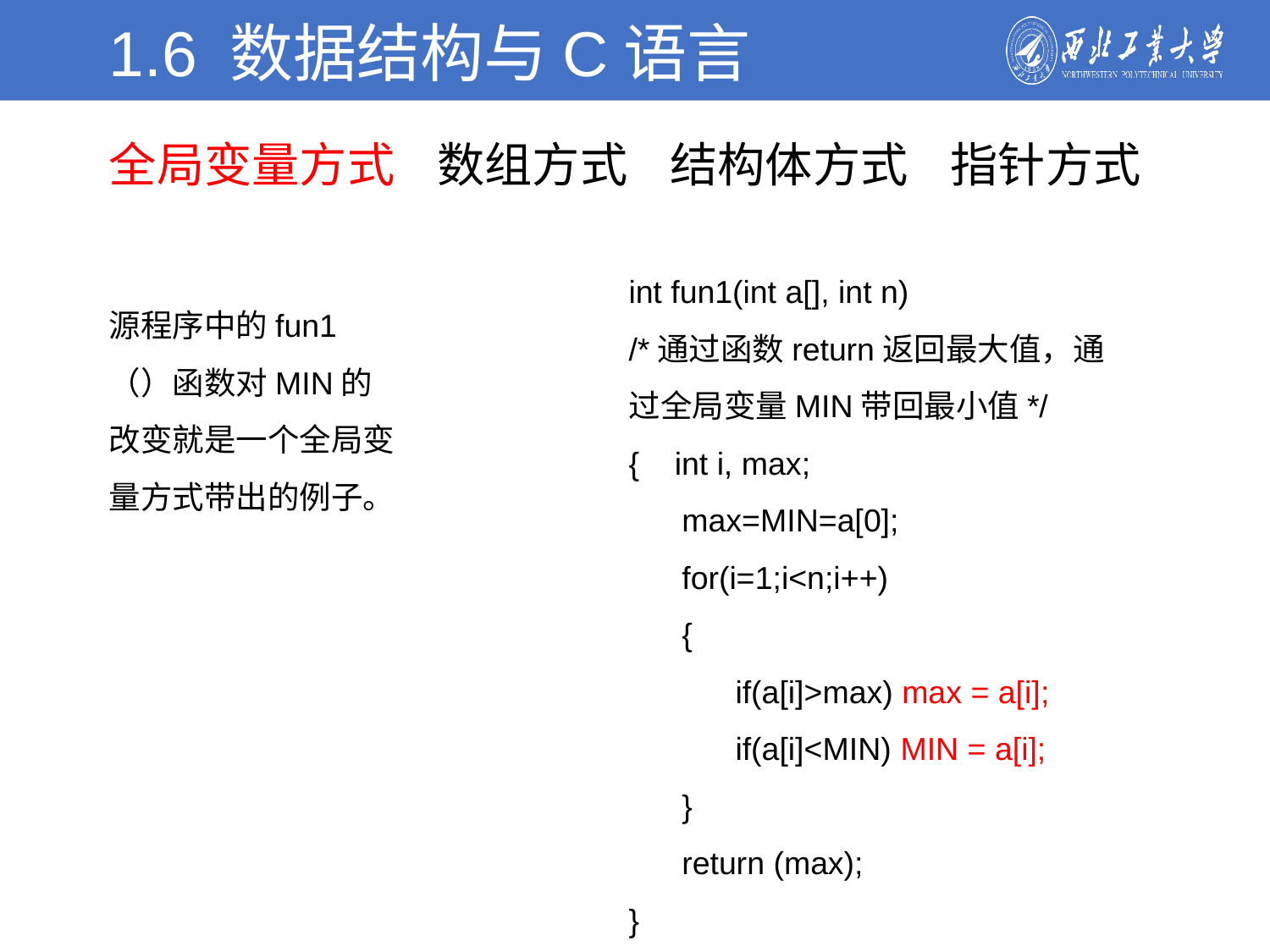

1.6 数据结构与C语言
全局变量方式    数组方式    结构体方式    指针方式
int fun1(int a[], int n)
/*通过函数return返回最大值，通过全局变量MIN带回最小值*/
{    int i, max;
      max=MIN=a[0];
      for(i=1;i<n;i++)
      {
            if(a[i]>max) max = a[i];
            if(a[i]<MIN) MIN = a[i];
      }
      return (max);
}
源程序中的fun1（）函数对MIN的改变就是一个全局变量方式带出的例子。
50